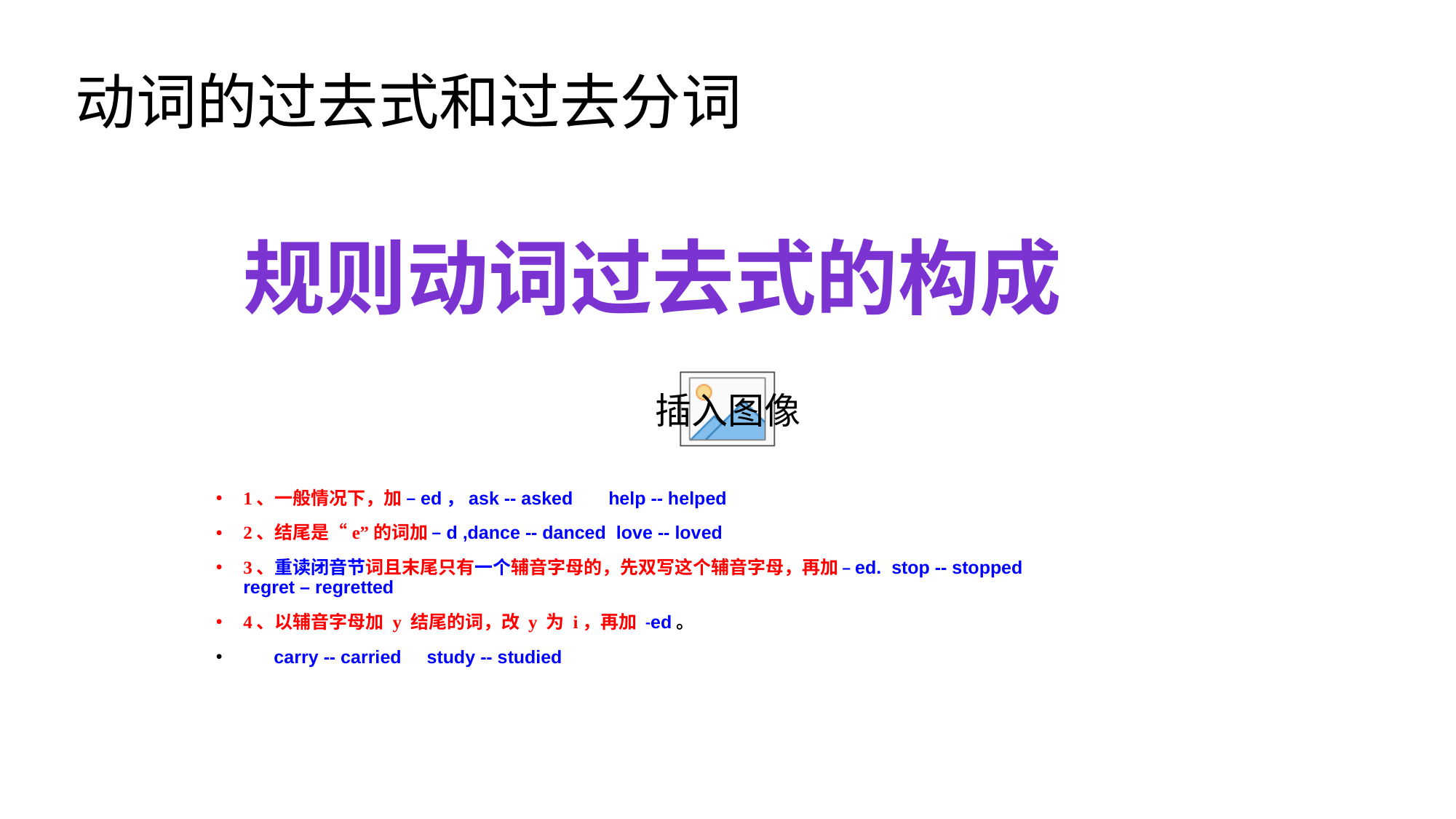

# 动词的过去式和过去分词
规则动词过去式的构成

1、一般情况下，加 –ed，ask -- asked       help -- helped
2、结尾是“e”的词加 –d ,dance -- danced  love -- loved
3、重读闭音节词且末尾只有一个辅音字母的，先双写这个辅音字母，再加 –ed.  stop -- stopped     regret – regretted
4、以辅音字母加 y 结尾的词，改 y 为 i，再加 -ed。
      carry -- carried     study -- studied